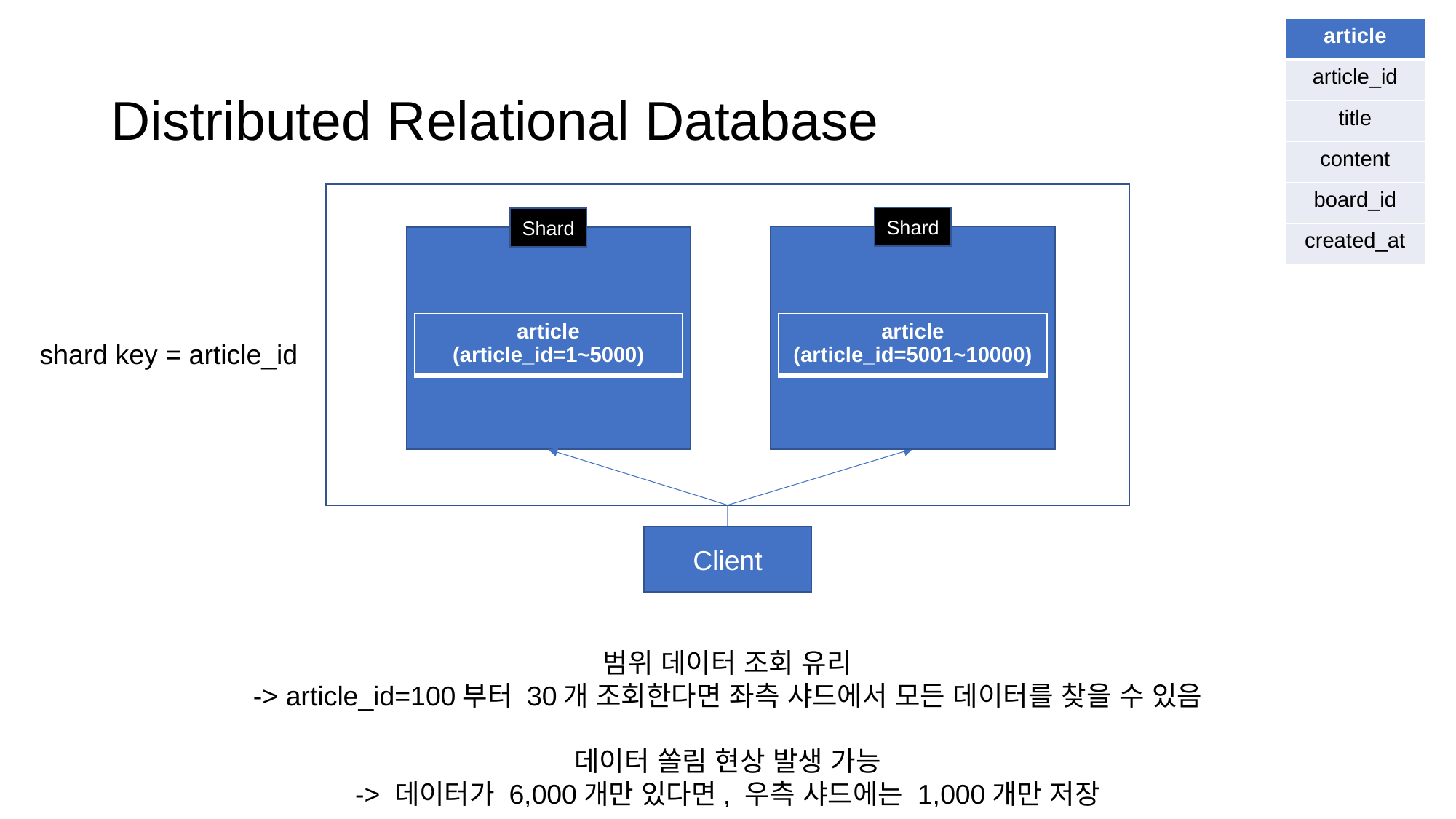

| article |
| --- |
| article\_id |
| title |
| content |
| board\_id |
| created\_at |
# Distributed Relational Database

Shard
Shard

| article (article\_id=1~5000) |
| --- |
| article (article\_id=5001~10000) |
| --- |
shard key = article_id
Client
범위 데이터 조회 유리
-> article_id=100부터 30개 조회한다면 좌측 샤드에서 모든 데이터를 찾을 수 있음

데이터 쏠림 현상 발생 가능
-> 데이터가 6,000개만 있다면, 우측 샤드에는 1,000개만 저장